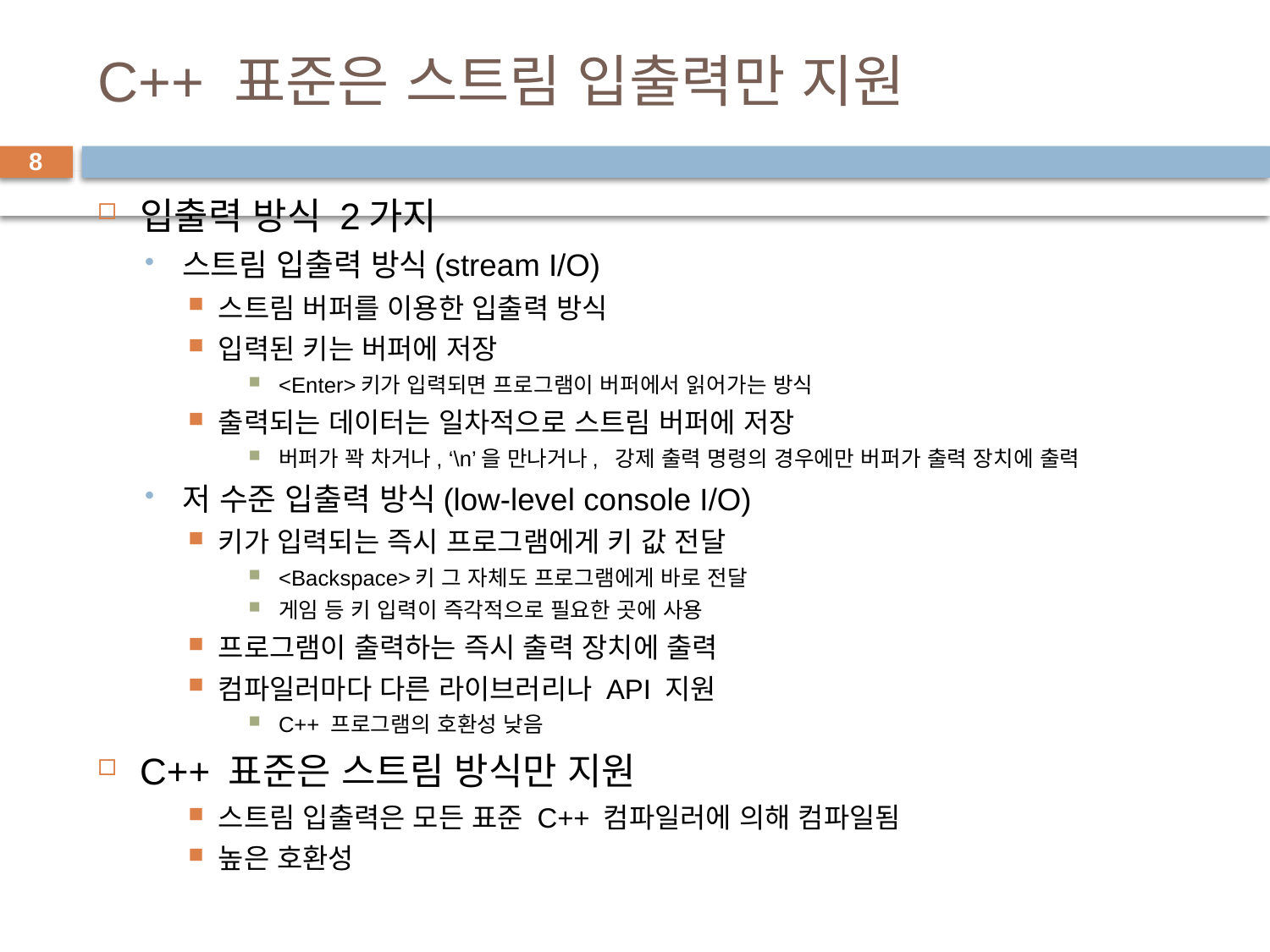

# C++ 표준은 스트림 입출력만 지원
8
입출력 방식 2가지
스트림 입출력 방식(stream I/O)
스트림 버퍼를 이용한 입출력 방식
입력된 키는 버퍼에 저장
<Enter>키가 입력되면 프로그램이 버퍼에서 읽어가는 방식
출력되는 데이터는 일차적으로 스트림 버퍼에 저장
버퍼가 꽉 차거나, ‘\n’을 만나거나,  강제 출력 명령의 경우에만 버퍼가 출력 장치에 출력
저 수준 입출력 방식(low-level console I/O)
키가 입력되는 즉시 프로그램에게 키 값 전달
<Backspace>키 그 자체도 프로그램에게 바로 전달
게임 등 키 입력이 즉각적으로 필요한 곳에 사용
프로그램이 출력하는 즉시 출력 장치에 출력
컴파일러마다 다른 라이브러리나 API 지원
C++ 프로그램의 호환성 낮음
C++ 표준은 스트림 방식만 지원
스트림 입출력은 모든 표준 C++ 컴파일러에 의해 컴파일됨
높은 호환성